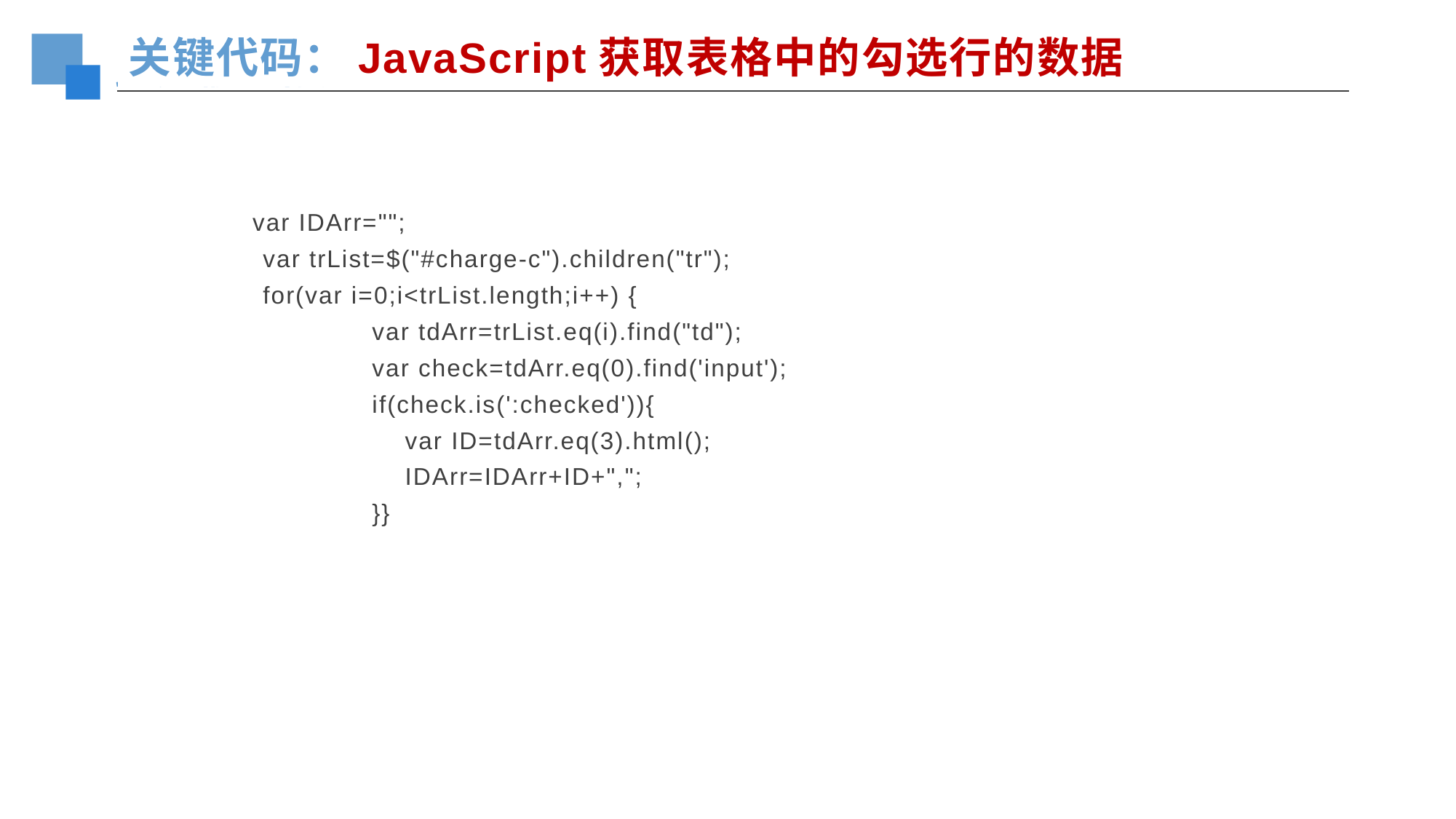

关键代码：JavaScript获取表格中的勾选行的数据
            var IDArr="";
	var trList=$("#charge-c").children("tr");
	for(var i=0;i<trList.length;i++) {
		var tdArr=trList.eq(i).find("td");
		var check=tdArr.eq(0).find('input');
		if(check.is(':checked')){
		    var ID=tdArr.eq(3).html();
		    IDArr=IDArr+ID+",";
		}}